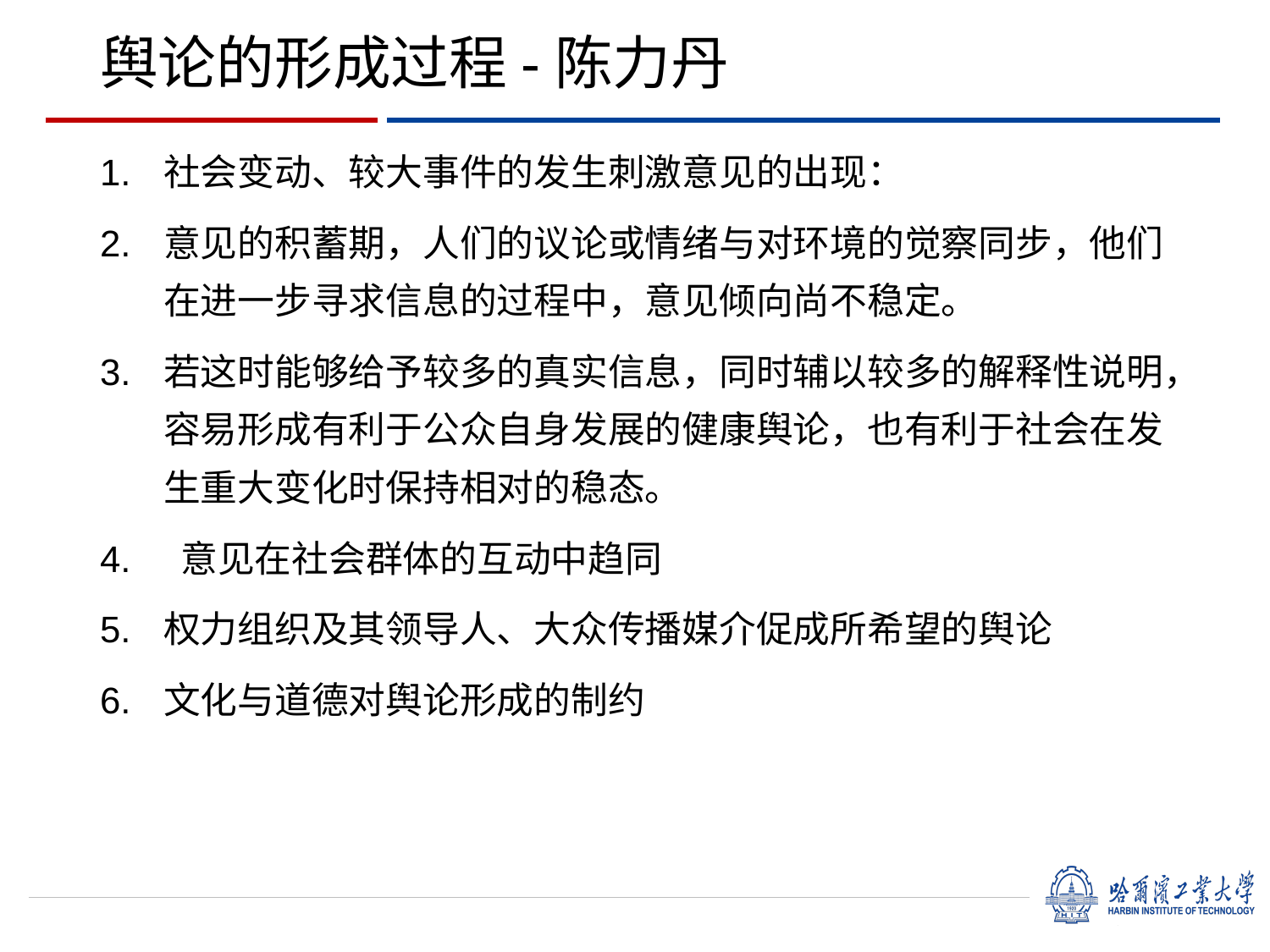

# 舆论的形成过程-陈力丹
社会变动、较大事件的发生刺激意见的出现：
意见的积蓄期，人们的议论或情绪与对环境的觉察同步，他们在进一步寻求信息的过程中，意见倾向尚不稳定。
若这时能够给予较多的真实信息，同时辅以较多的解释性说明，容易形成有利于公众自身发展的健康舆论，也有利于社会在发生重大变化时保持相对的稳态。
 意见在社会群体的互动中趋同
权力组织及其领导人、大众传播媒介促成所希望的舆论
文化与道德对舆论形成的制约